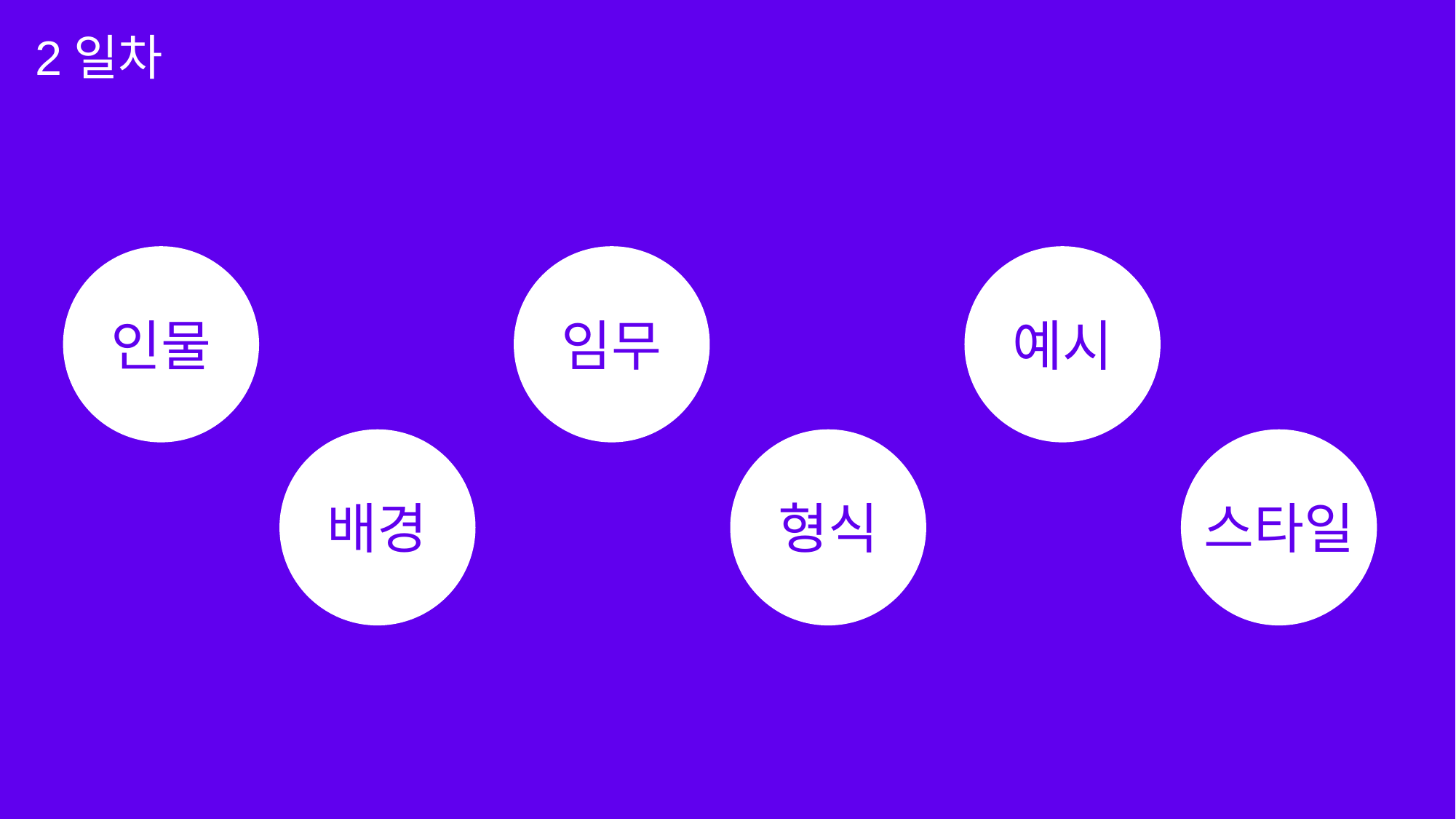

2일차

인물
임무
예시

배경
형식
스타일